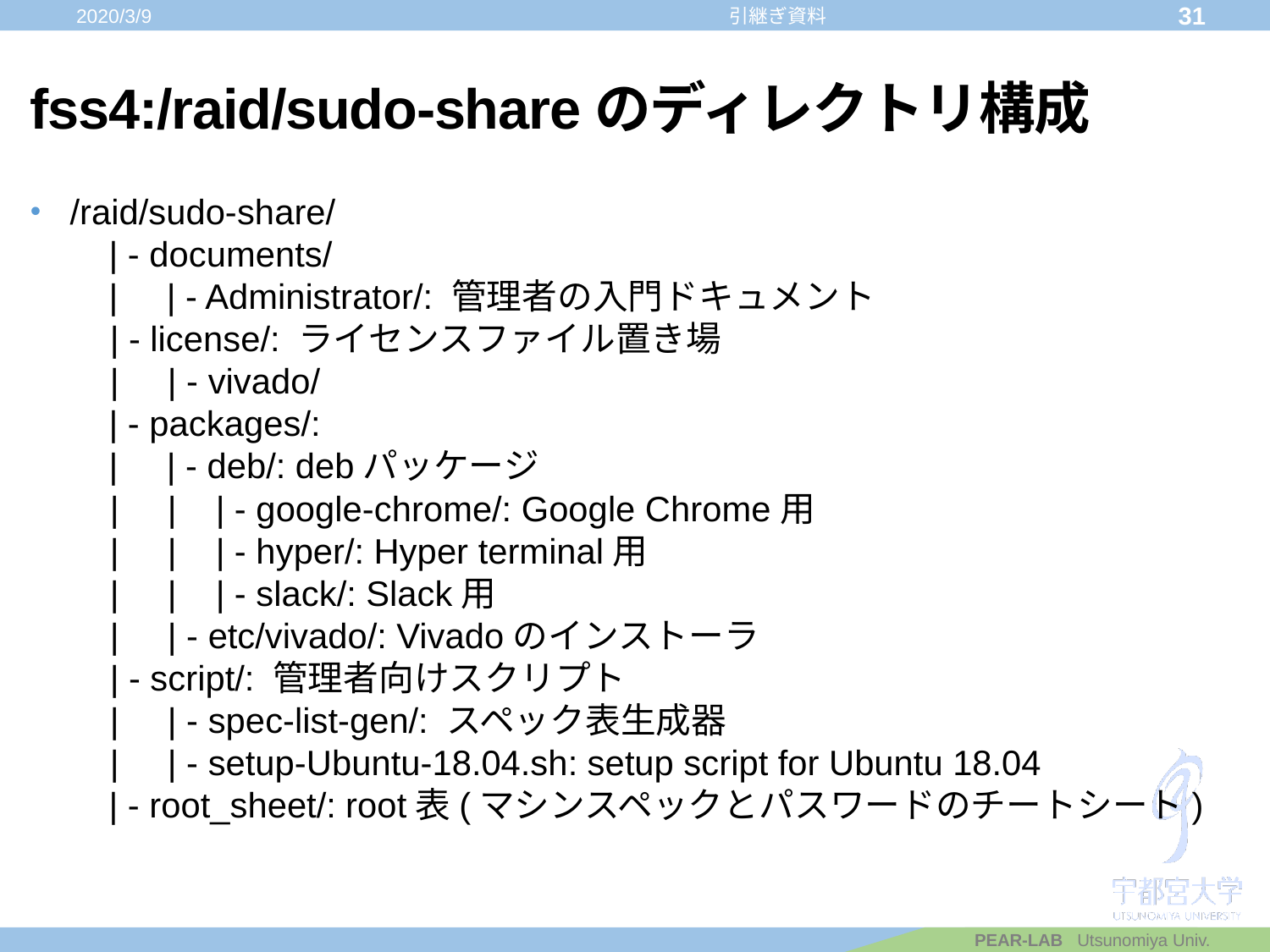

2020/3/9
31
引継ぎ資料
# fss4:/raid/sudo-shareのディレクトリ構成
/raid/sudo-share/
    | - documents/
    |     | - Administrator/: 管理者の入門ドキュメント
    | - license/: ライセンスファイル置き場
    |     | - vivado/
    | - packages/:
    |     | - deb/: debパッケージ
    |     |    | - google-chrome/: Google Chrome用
    |     |    | - hyper/: Hyper terminal用
    |     |    | - slack/: Slack用
    |     | - etc/vivado/: Vivadoのインストーラ
    | - script/: 管理者向けスクリプト
    |     | - spec-list-gen/: スペック表生成器
    |     | - setup-Ubuntu-18.04.sh: setup script for Ubuntu 18.04
    | - root_sheet/: root表(マシンスペックとパスワードのチートシート)